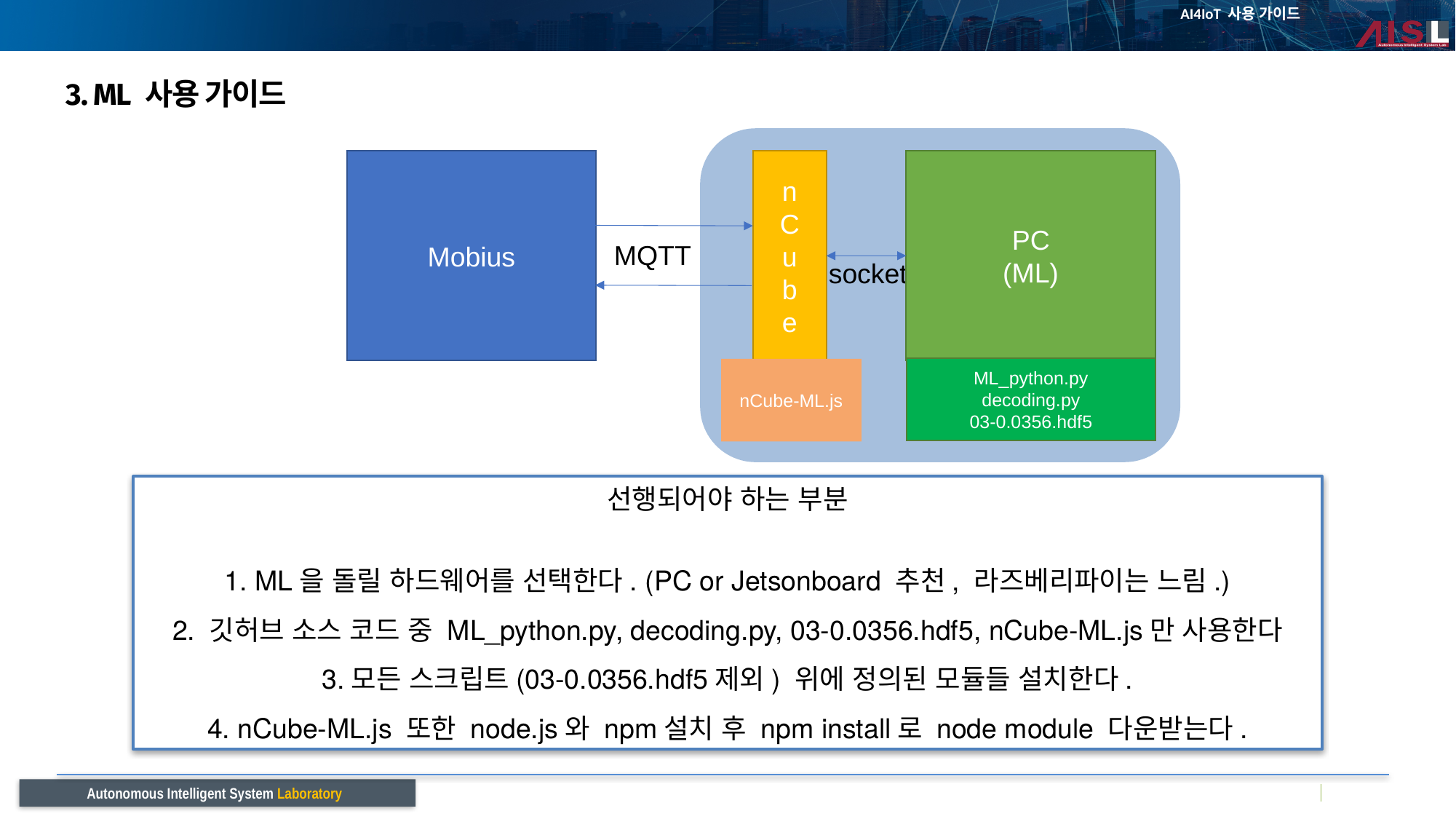

# 3. ML 사용 가이드

n
C
u
b
e
Mobius
PC
(ML)
MQTT
socket
ML_python.py
decoding.py
03-0.0356.hdf5
nCube-ML.js
선행되어야 하는 부분

1. ML을 돌릴 하드웨어를 선택한다. (PC or Jetsonboard 추천, 라즈베리파이는 느림.)
2. 깃허브 소스 코드 중 ML_python.py, decoding.py, 03-0.0356.hdf5, nCube-ML.js만 사용한다
3.모든 스크립트(03-0.0356.hdf5제외) 위에 정의된 모듈들 설치한다.
4. nCube-ML.js 또한 node.js와 npm설치 후 npm install로 node module 다운받는다.